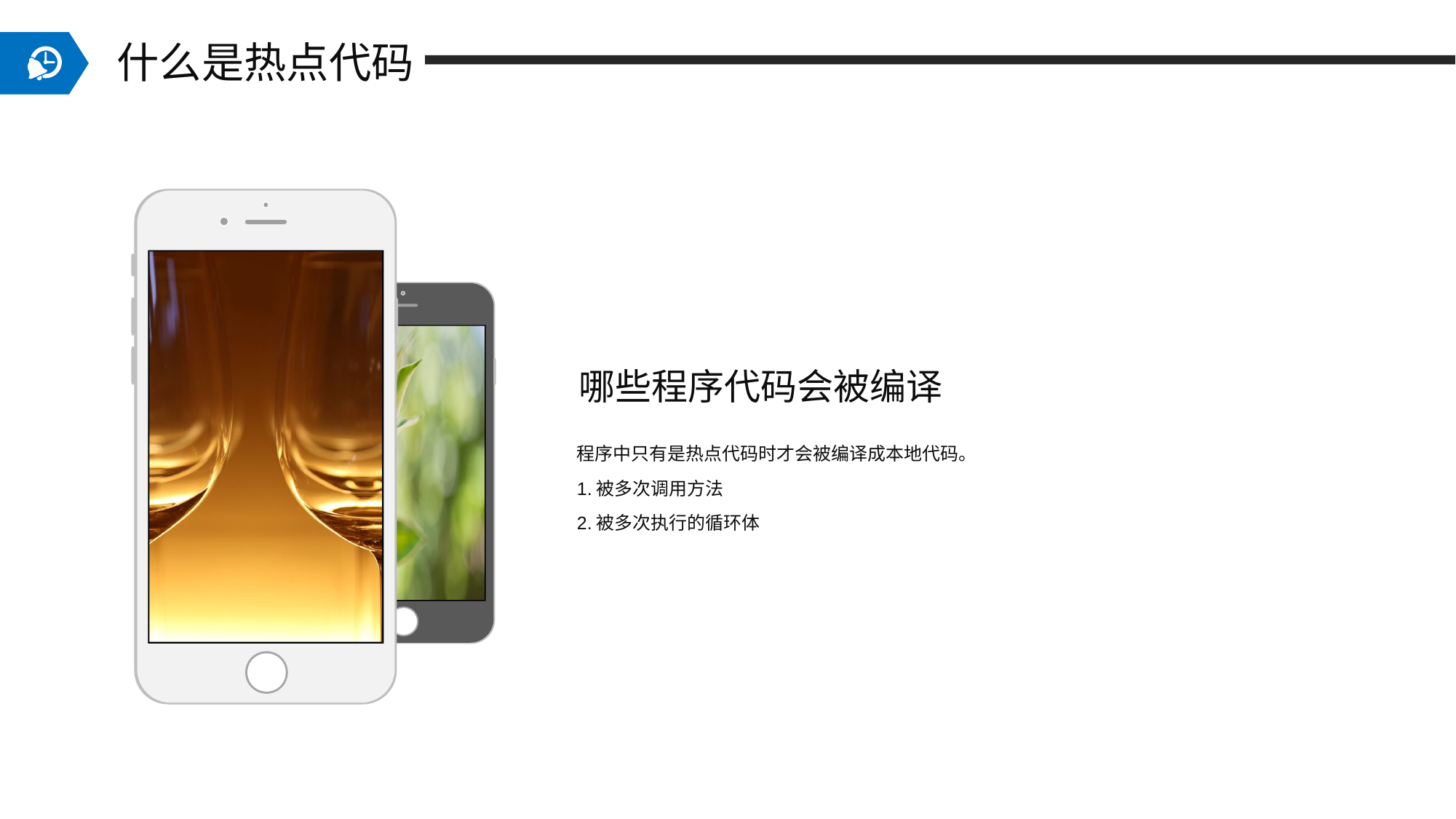

什么是热点代码

哪些程序代码会被编译
程序中只有是热点代码时才会被编译成本地代码。
1.被多次调用方法
2.被多次执行的循环体